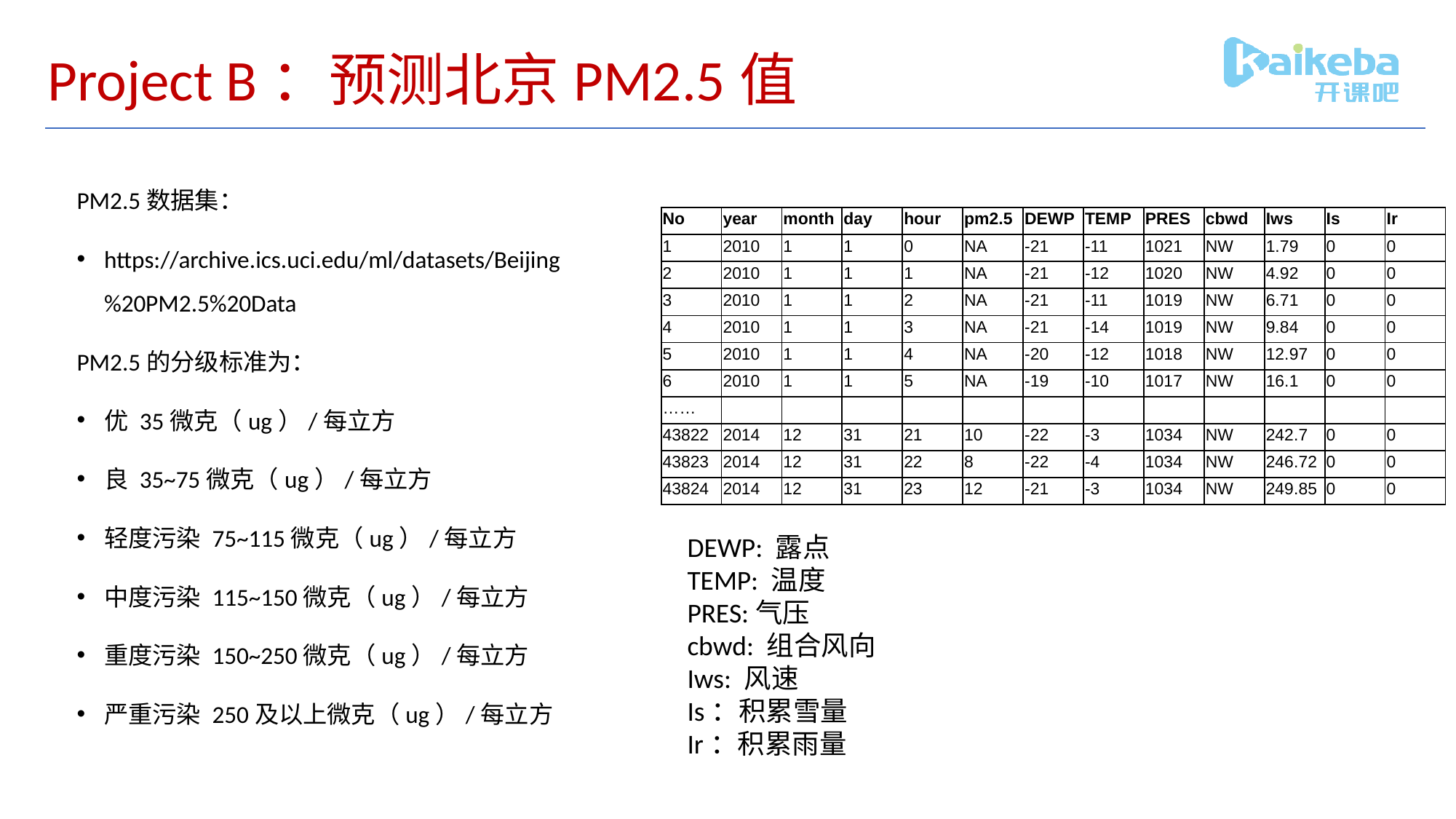

# Project B：预测北京PM2.5值
PM2.5数据集：
https://archive.ics.uci.edu/ml/datasets/Beijing%20PM2.5%20Data
PM2.5的分级标准为：
优 35微克（ug）/每立方
良 35~75微克（ug）/每立方
轻度污染 75~115微克（ug）/每立方
中度污染 115~150微克（ug）/每立方
重度污染 150~250微克（ug）/每立方
严重污染 250及以上微克（ug）/每立方
| No | year | month | day | hour | pm2.5 | DEWP | TEMP | PRES | cbwd | Iws | Is | Ir |
| --- | --- | --- | --- | --- | --- | --- | --- | --- | --- | --- | --- | --- |
| 1 | 2010 | 1 | 1 | 0 | NA | -21 | -11 | 1021 | NW | 1.79 | 0 | 0 |
| 2 | 2010 | 1 | 1 | 1 | NA | -21 | -12 | 1020 | NW | 4.92 | 0 | 0 |
| 3 | 2010 | 1 | 1 | 2 | NA | -21 | -11 | 1019 | NW | 6.71 | 0 | 0 |
| 4 | 2010 | 1 | 1 | 3 | NA | -21 | -14 | 1019 | NW | 9.84 | 0 | 0 |
| 5 | 2010 | 1 | 1 | 4 | NA | -20 | -12 | 1018 | NW | 12.97 | 0 | 0 |
| 6 | 2010 | 1 | 1 | 5 | NA | -19 | -10 | 1017 | NW | 16.1 | 0 | 0 |
| …… |  |  |  |  |  |  |  |  |  |  |  |  |
| 43822 | 2014 | 12 | 31 | 21 | 10 | -22 | -3 | 1034 | NW | 242.7 | 0 | 0 |
| 43823 | 2014 | 12 | 31 | 22 | 8 | -22 | -4 | 1034 | NW | 246.72 | 0 | 0 |
| 43824 | 2014 | 12 | 31 | 23 | 12 | -21 | -3 | 1034 | NW | 249.85 | 0 | 0 |
DEWP: 露点
TEMP: 温度
PRES:气压
cbwd: 组合风向
Iws: 风速
Is：积累雪量
Ir：积累雨量